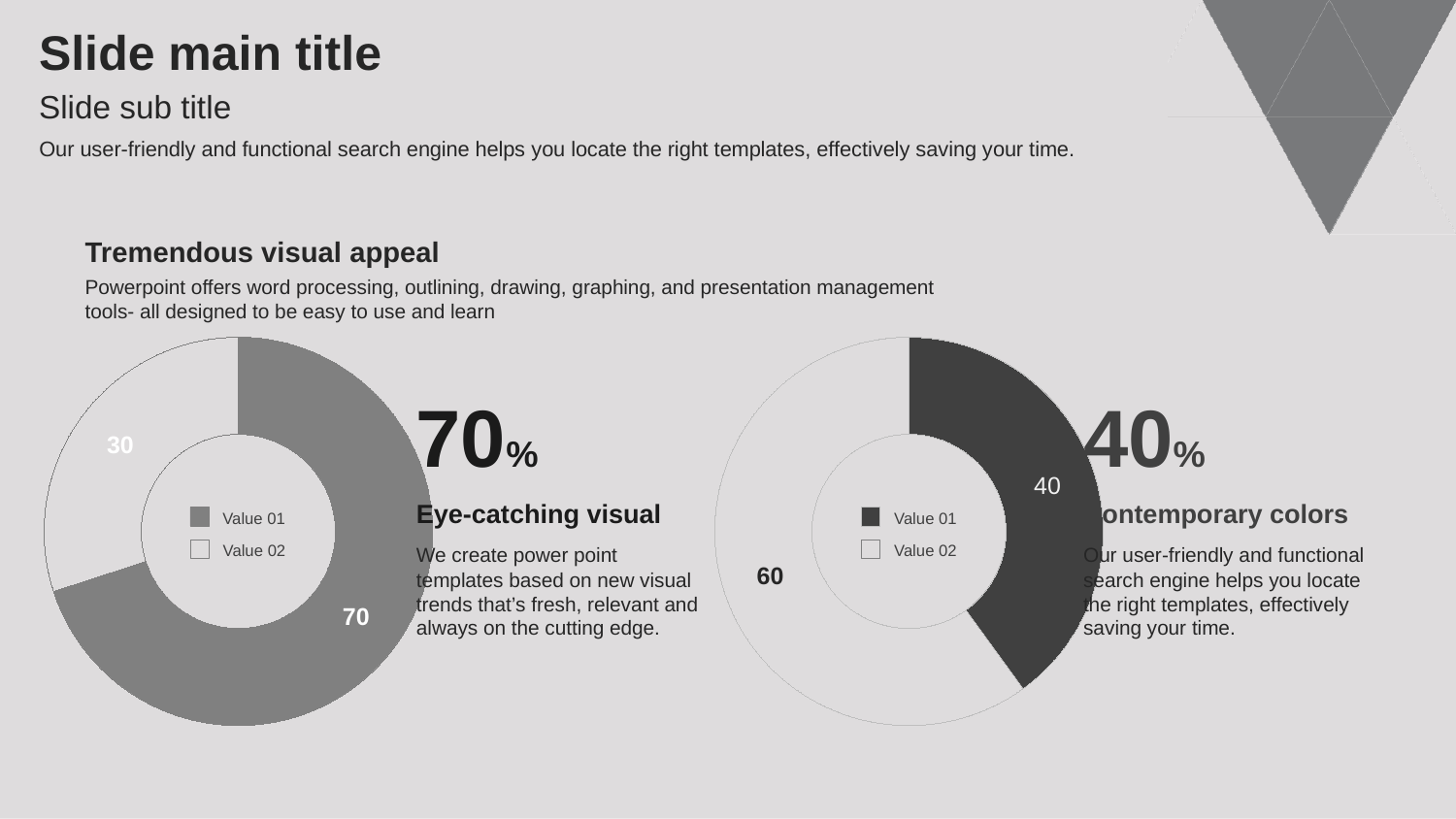

Slide main title
Slide sub title
Our user-friendly and functional search engine helps you locate the right templates, effectively saving your time.
Tremendous visual appeal
Powerpoint offers word processing, outlining, drawing, graphing, and presentation management tools- all designed to be easy to use and learn

### Chart

| Category | 판매 |
|---|---|
| Value 01 | 70.0 |
| Value 02 | 30.0 |

### Chart

| Category |  |
|---|---|
70%
40%
Eye-catching visual
Contemporary colors
Value 01

Value 02

Value 01

Value 02

We create power point templates based on new visual trends that’s fresh, relevant and always on the cutting edge.
Our user-friendly and functional search engine helps you locate the right templates, effectively saving your time.